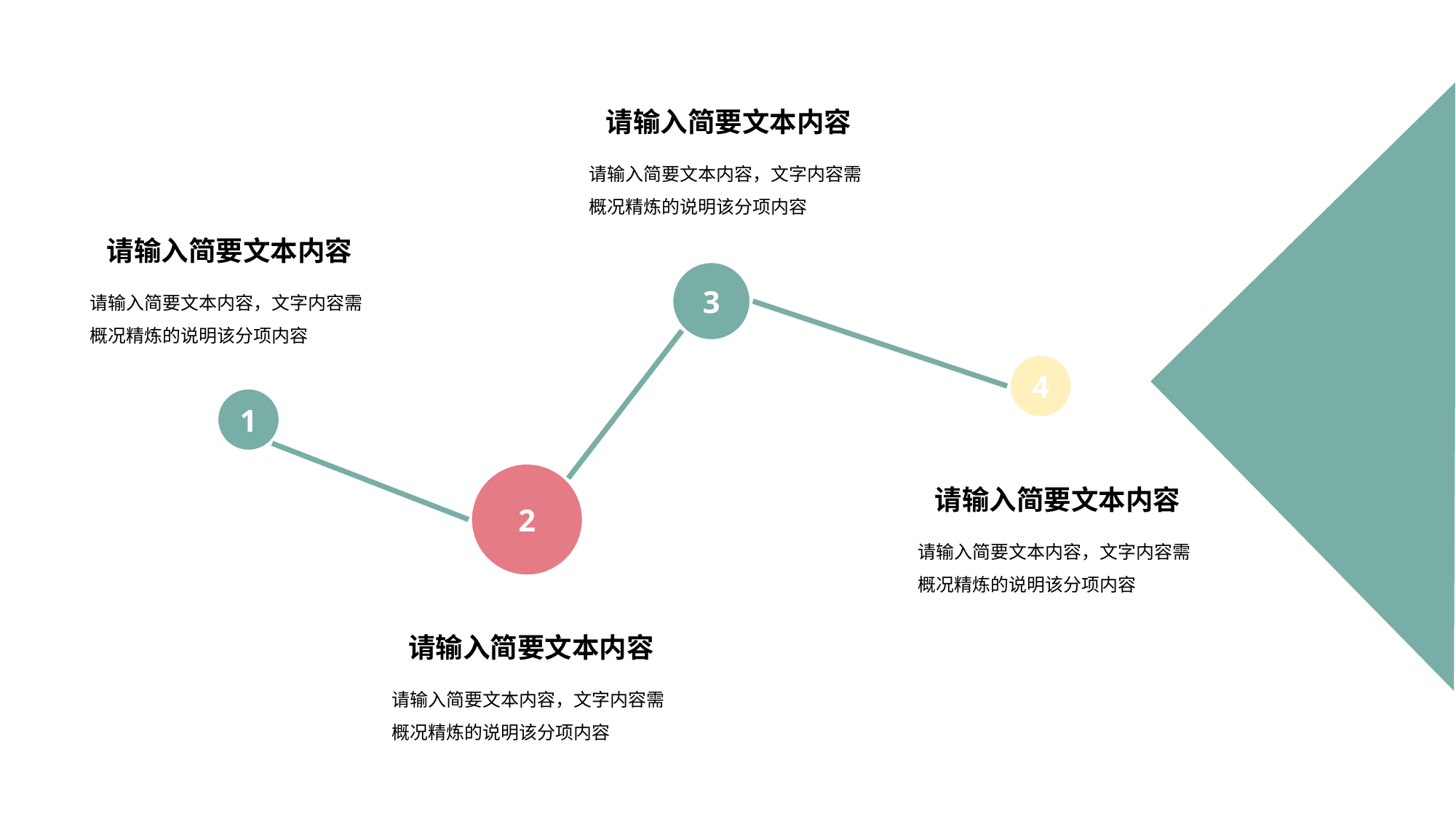

请输入简要文本内容
请输入简要文本内容，文字内容需概况精炼的说明该分项内容

请输入简要文本内容
请输入简要文本内容，文字内容需概况精炼的说明该分项内容
3
4
1
2
请输入简要文本内容
请输入简要文本内容，文字内容需概况精炼的说明该分项内容
请输入简要文本内容
请输入简要文本内容，文字内容需概况精炼的说明该分项内容